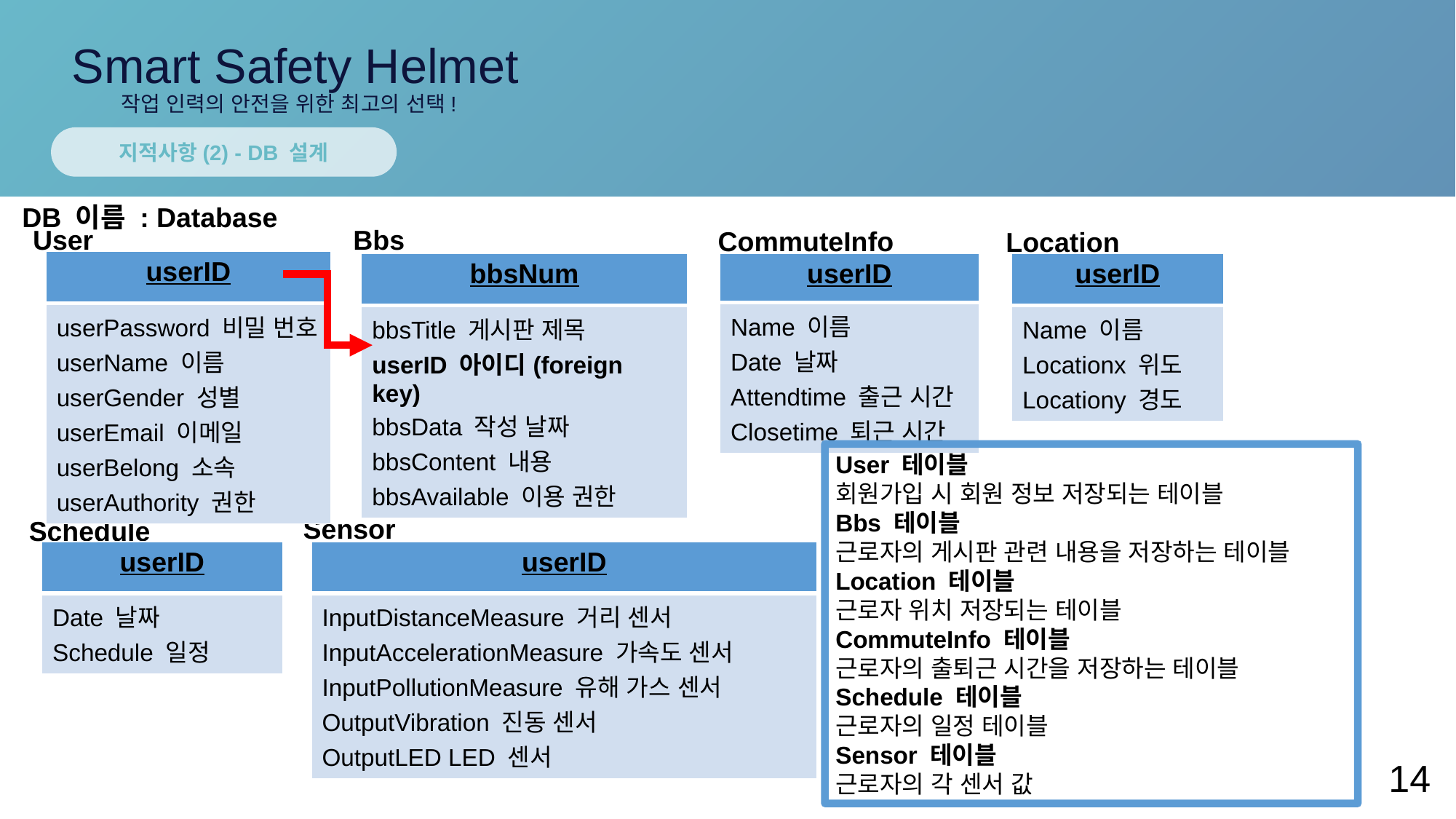

Smart Safety Helmet
작업 인력의 안전을 위한 최고의 선택!
지적사항(2) - DB 설계
DB 이름 : Database
User
Bbs
CommuteInfo
Location
| userID |
| --- |
| userPassword 비밀 번호 userName 이름 userGender 성별 userEmail 이메일 userBelong 소속 userAuthority 권한 |
| bbsNum |
| --- |
| bbsTitle 게시판 제목 userID 아이디(foreign key) bbsData 작성 날짜 bbsContent 내용 bbsAvailable 이용 권한 |
| userID |
| --- |
| Name 이름 Date 날짜 Attendtime 출근 시간 Closetime 퇴근 시간 |
| userID |
| --- |
| Name 이름 Locationx 위도 Locationy 경도 |
User 테이블
회원가입 시 회원 정보 저장되는 테이블
Bbs 테이블
근로자의 게시판 관련 내용을 저장하는 테이블
Location 테이블
근로자 위치 저장되는 테이블
CommuteInfo 테이블
근로자의 출퇴근 시간을 저장하는 테이블
Schedule 테이블
근로자의 일정 테이블
Sensor 테이블
근로자의 각 센서 값
Sensor
Schedule
| userID |
| --- |
| Date 날짜 Schedule 일정 |
| userID |
| --- |
| InputDistanceMeasure 거리 센서 InputAccelerationMeasure 가속도 센서 InputPollutionMeasure 유해 가스 센서 OutputVibration 진동 센서 OutputLED LED 센서 |
14